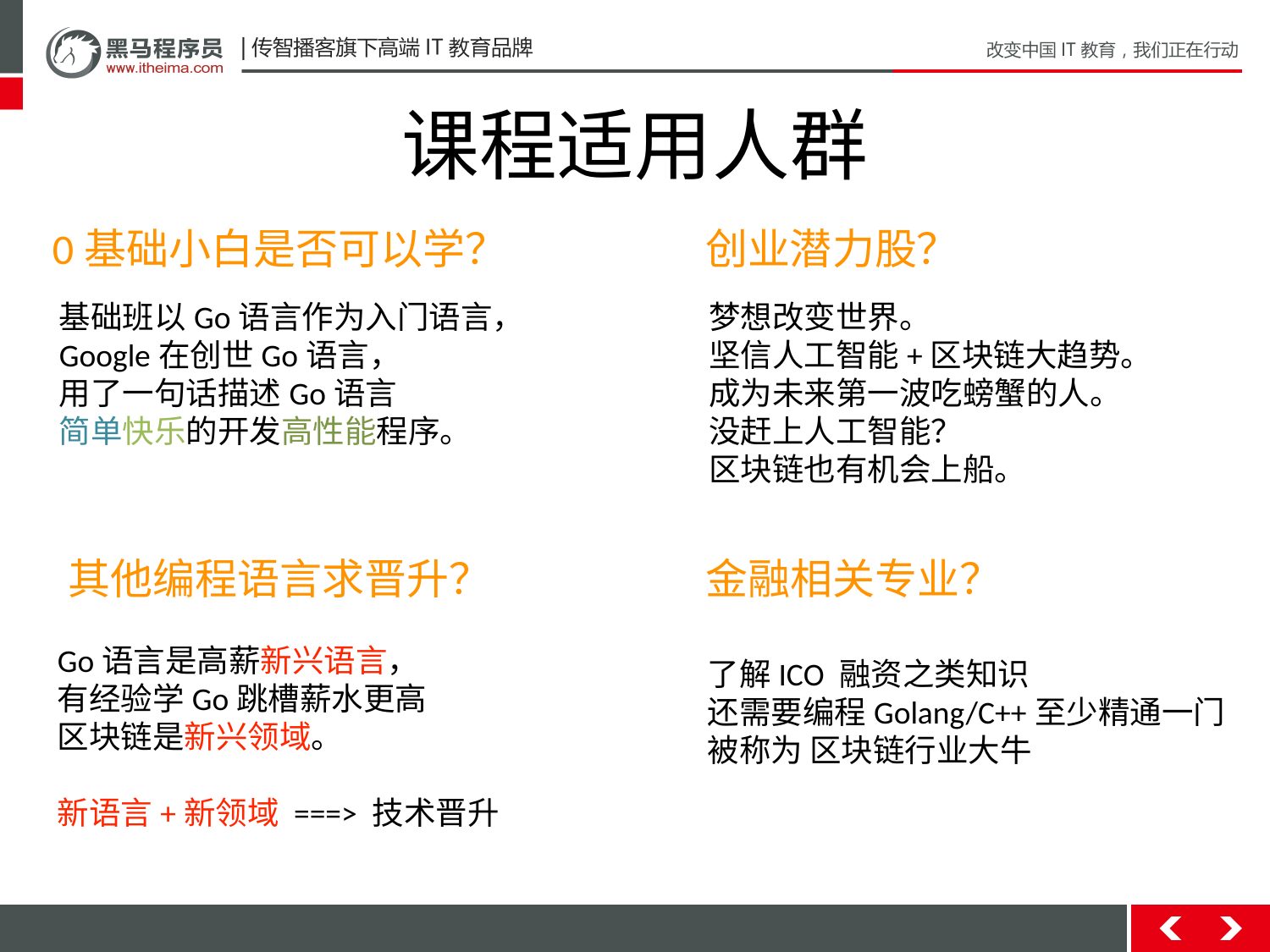

课程适用人群
0基础小白是否可以学？
创业潜力股？
基础班以Go语言作为入门语言，
Google在创世Go语言，
用了一句话描述Go语言
简单快乐的开发高性能程序。
梦想改变世界。
坚信人工智能+区块链大趋势。
成为未来第一波吃螃蟹的人。
没赶上人工智能？
区块链也有机会上船。
其他编程语言求晋升？
金融相关专业？
Go语言是高薪新兴语言，
有经验学Go跳槽薪水更高
区块链是新兴领域。

新语言+新领域 ===> 技术晋升
了解ICO 融资之类知识
还需要编程Golang/C++至少精通一门
被称为 区块链行业大牛